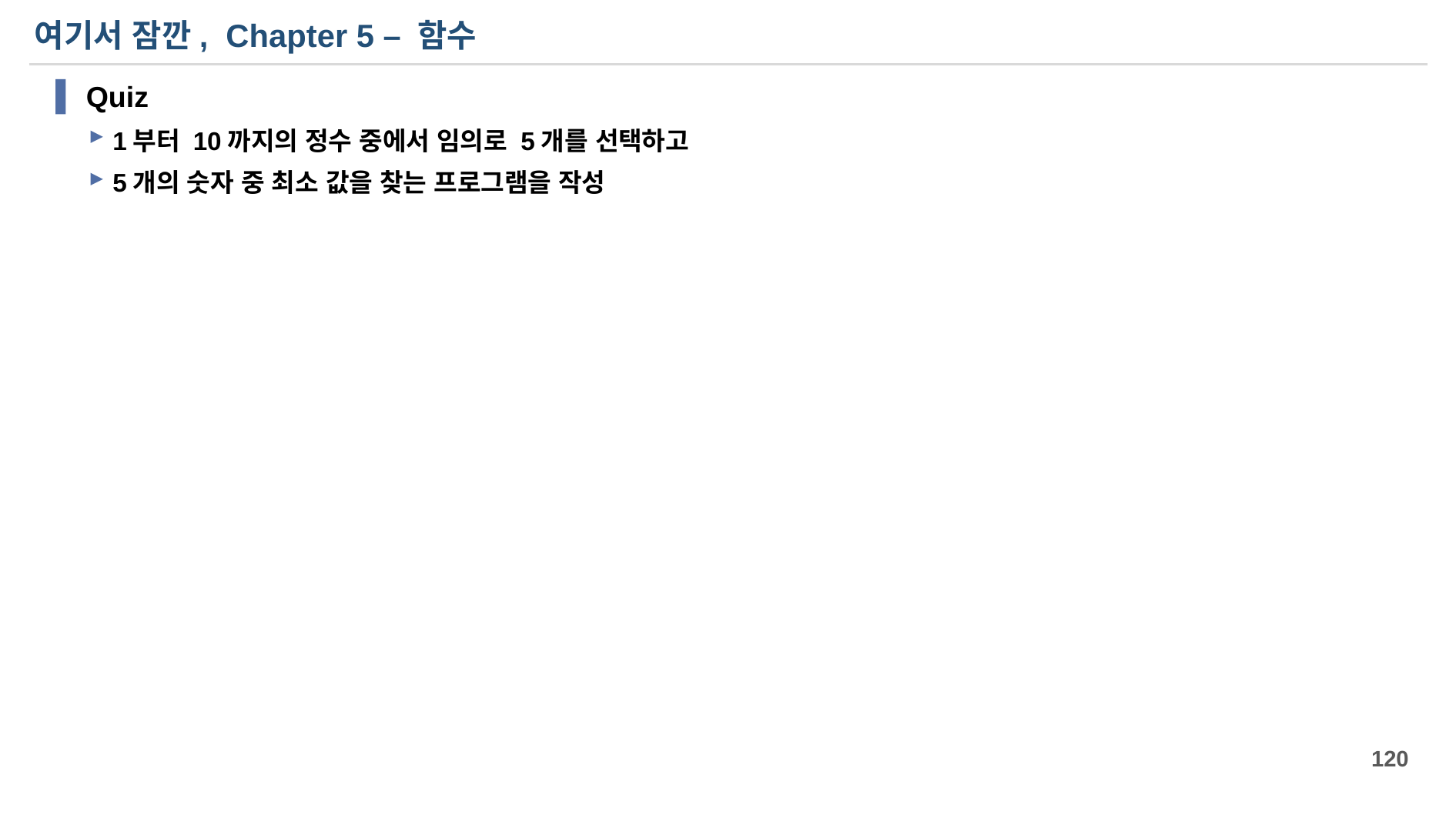

# 여기서 잠깐,  Chapter 5 – 함수
Quiz
1부터 10까지의 정수 중에서 임의로 5개를 선택하고
5개의 숫자 중 최소 값을 찾는 프로그램을 작성
120